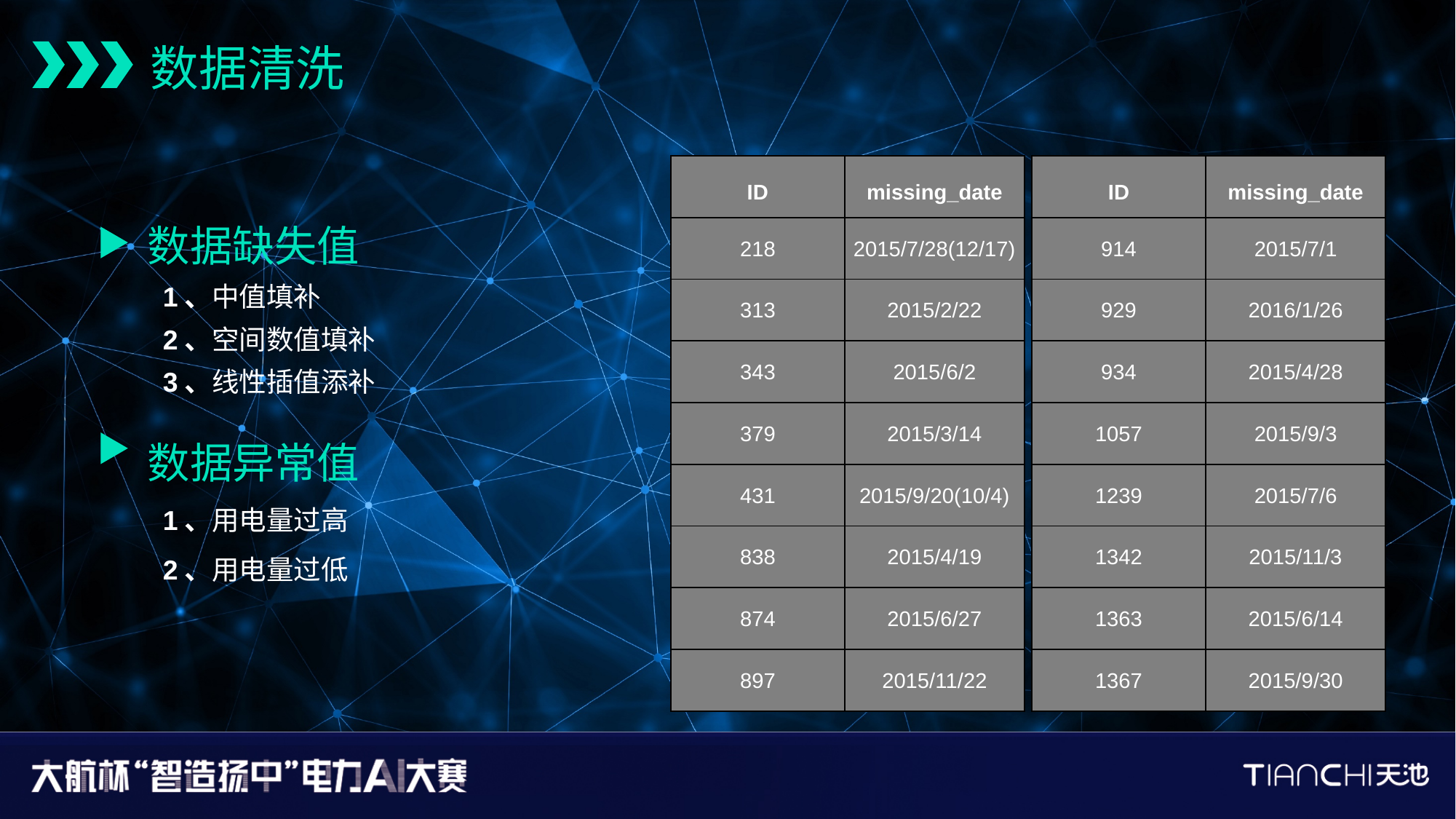

数据清洗

| ID | missing\_date |
| --- | --- |
| 218 | 2015/7/28(12/17) |
| 313 | 2015/2/22 |
| 343 | 2015/6/2 |
| 379 | 2015/3/14 |
| 431 | 2015/9/20(10/4) |
| 838 | 2015/4/19 |
| 874 | 2015/6/27 |
| 897 | 2015/11/22 |
| ID | missing\_date |
| --- | --- |
| 914 | 2015/7/1 |
| 929 | 2016/1/26 |
| 934 | 2015/4/28 |
| 1057 | 2015/9/3 |
| 1239 | 2015/7/6 |
| 1342 | 2015/11/3 |
| 1363 | 2015/6/14 |
| 1367 | 2015/9/30 |
数据缺失值
  1、中值填补
  2、空间数值填补
  3、线性插值添补

数据异常值
  1、用电量过高
  2、用电量过低